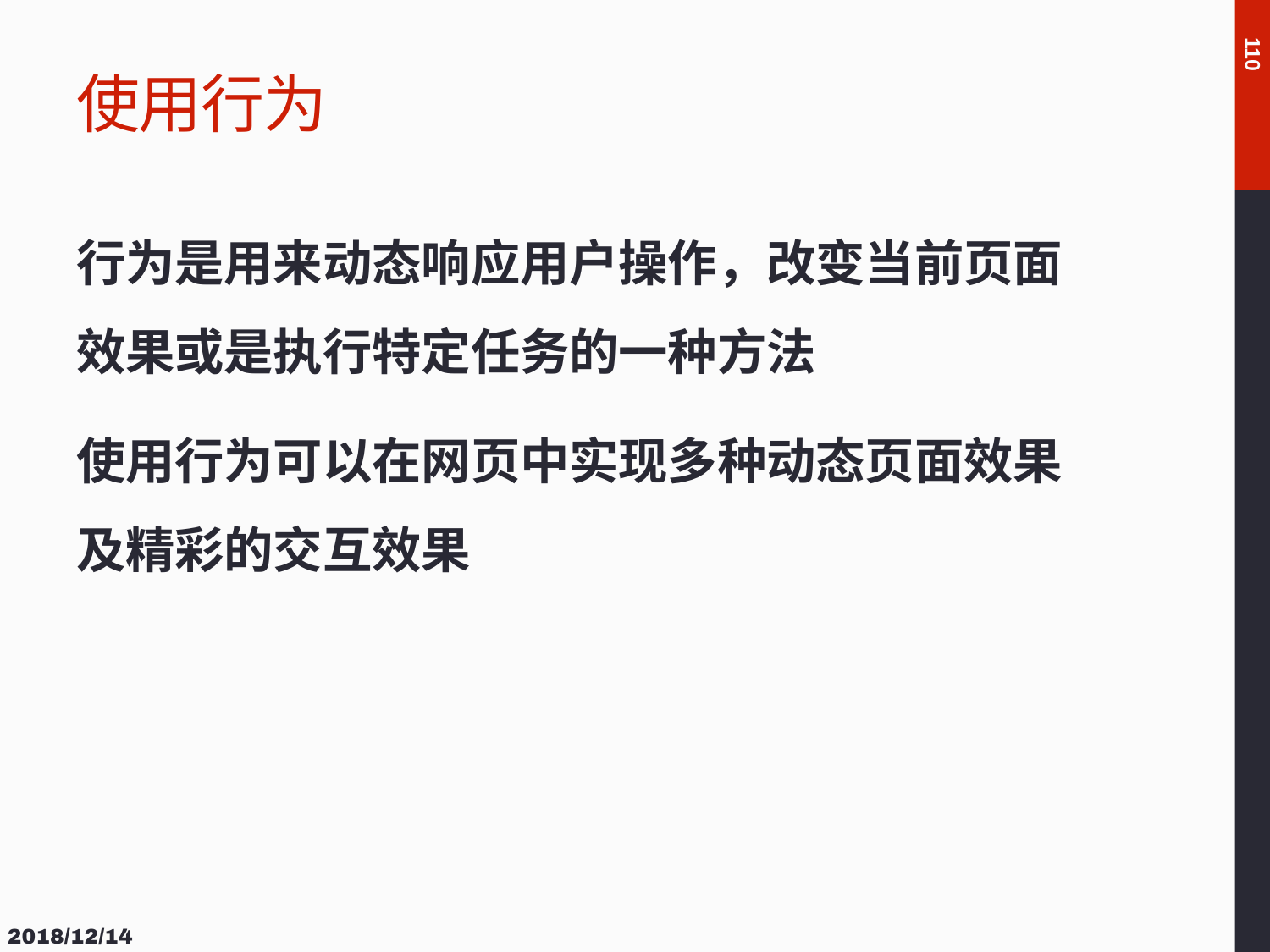

# 使用行为
110
行为是用来动态响应用户操作，改变当前页面效果或是执行特定任务的一种方法
使用行为可以在网页中实现多种动态页面效果及精彩的交互效果
2018/12/14